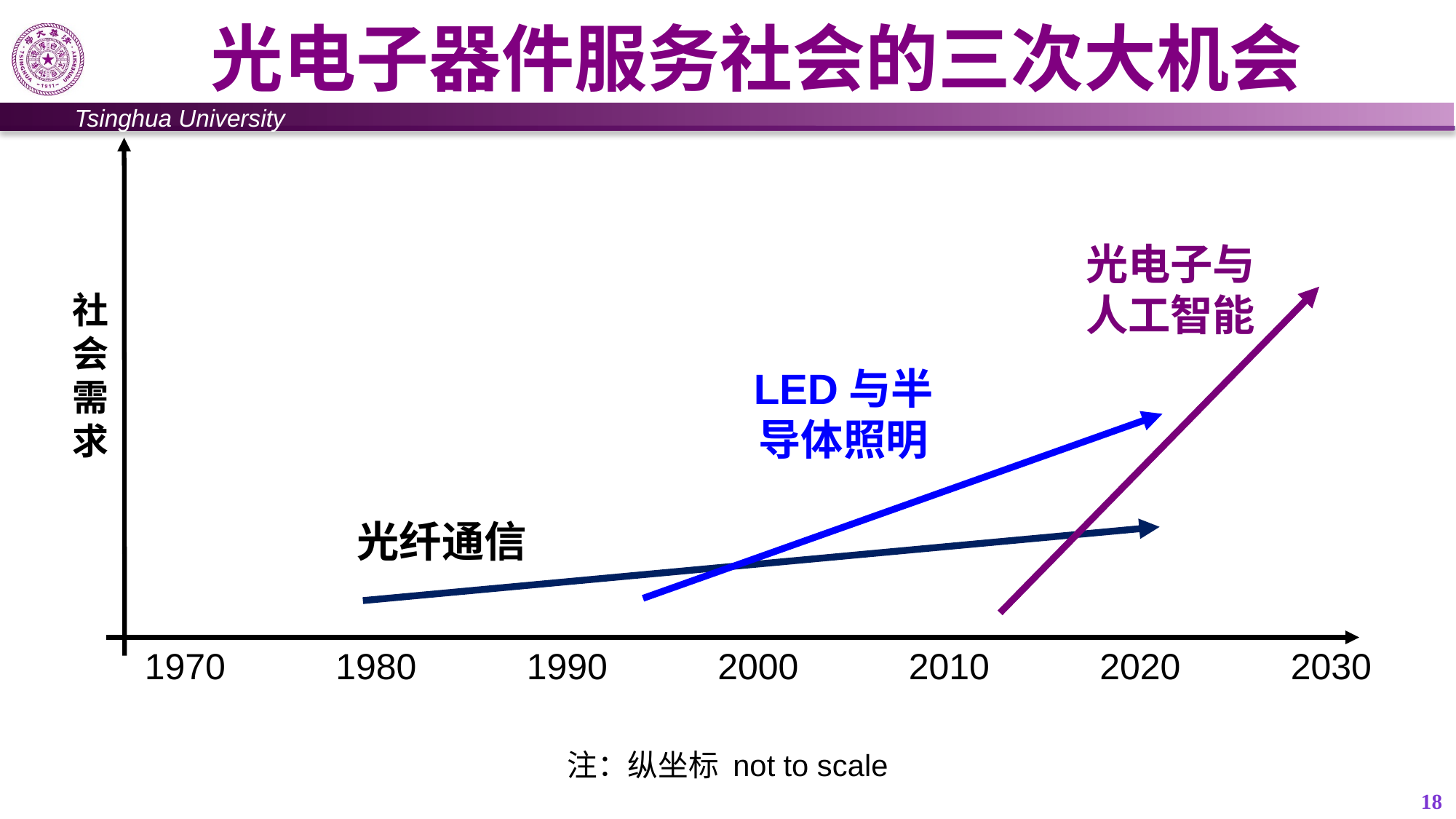

# 光电子器件服务社会的三次大机会
           Tsinghua University
光电子与人工智能
社会需求
LED与半导体照明
光纤通信
1980
1990
2000
2010
2020
2030
1970
注：纵坐标 not to scale
18